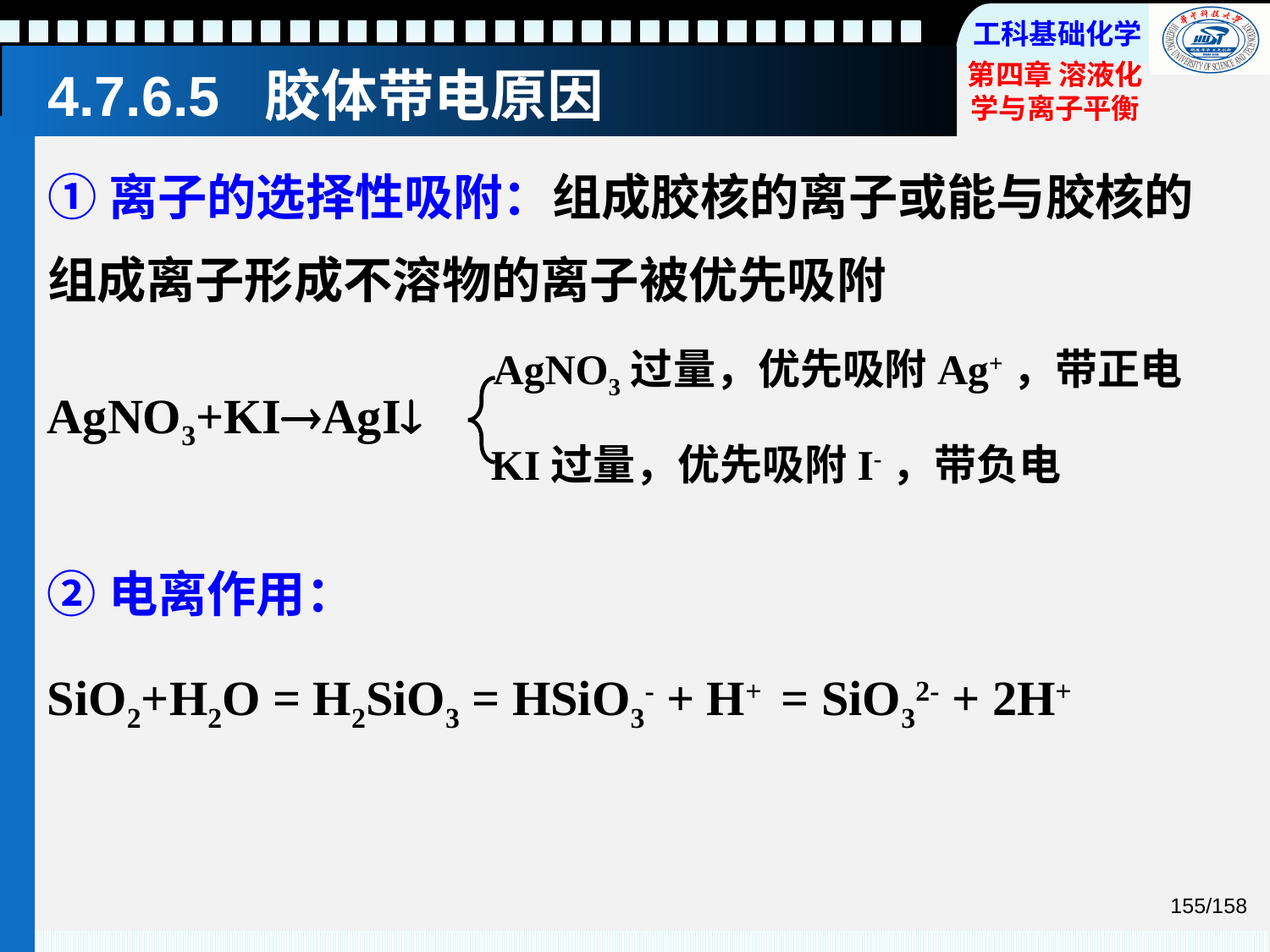

# 4.7.6.5  胶体带电原因
①离子的选择性吸附：组成胶核的离子或能与胶核的组成离子形成不溶物的离子被优先吸附
AgNO3过量，优先吸附Ag+，带正电
AgNO3+KI→AgI↓

KI过量，优先吸附I-，带负电
②电离作用：
SiO2+H2O = H2SiO3 = HSiO3- + H+  = SiO32- + 2H+